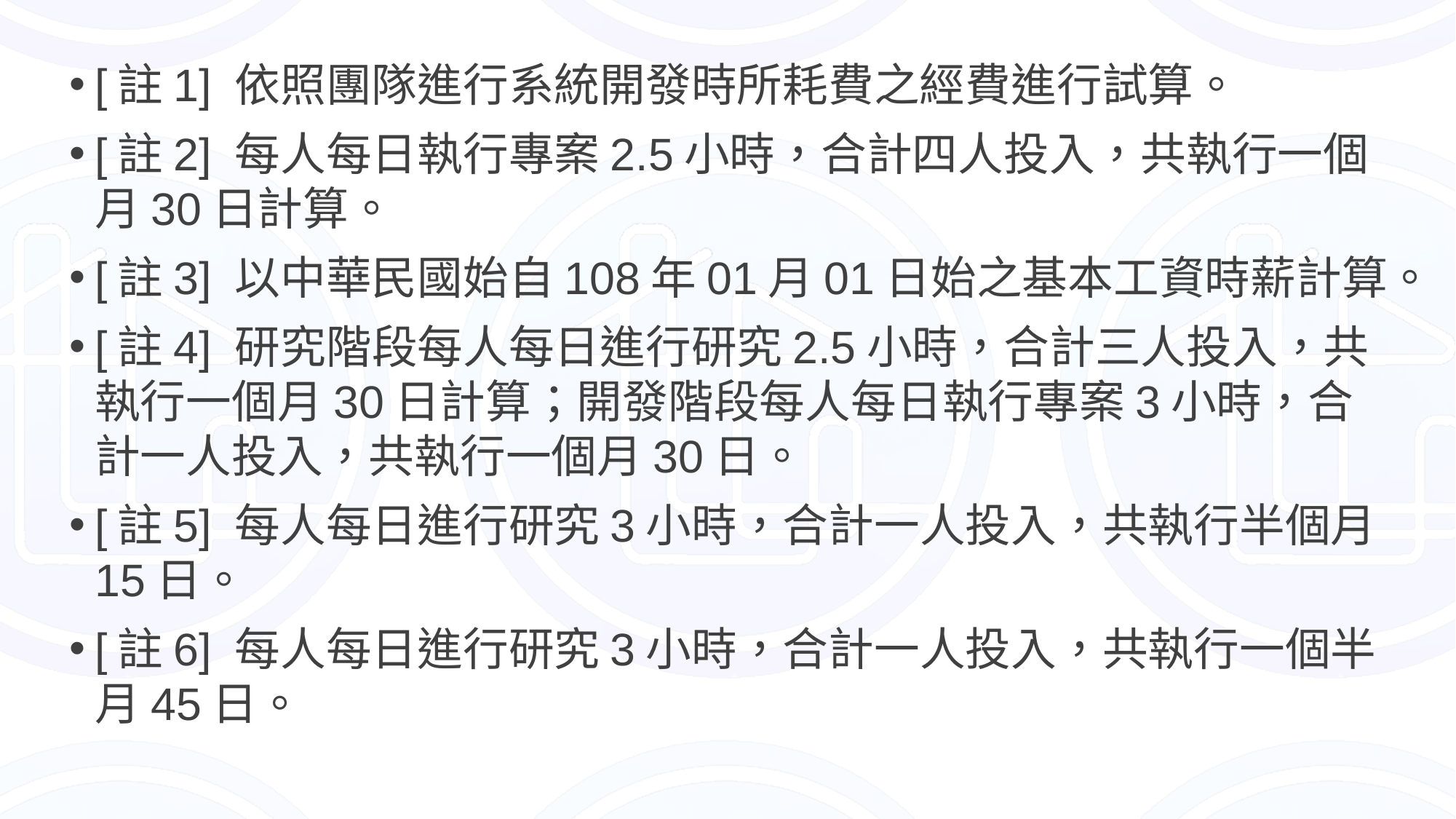

[註1] 依照團隊進行系統開發時所耗費之經費進行試算。
[註2] 每人每日執行專案2.5小時，合計四人投入，共執行一個月30日計算。
[註3] 以中華民國始自108年01月01日始之基本工資時薪計算。
[註4] 研究階段每人每日進行研究2.5小時，合計三人投入，共執行一個月30日計算；開發階段每人每日執行專案3小時，合計一人投入，共執行一個月30日。
[註5] 每人每日進行研究3小時，合計一人投入，共執行半個月15日。
[註6] 每人每日進行研究3小時，合計一人投入，共執行一個半月45日。